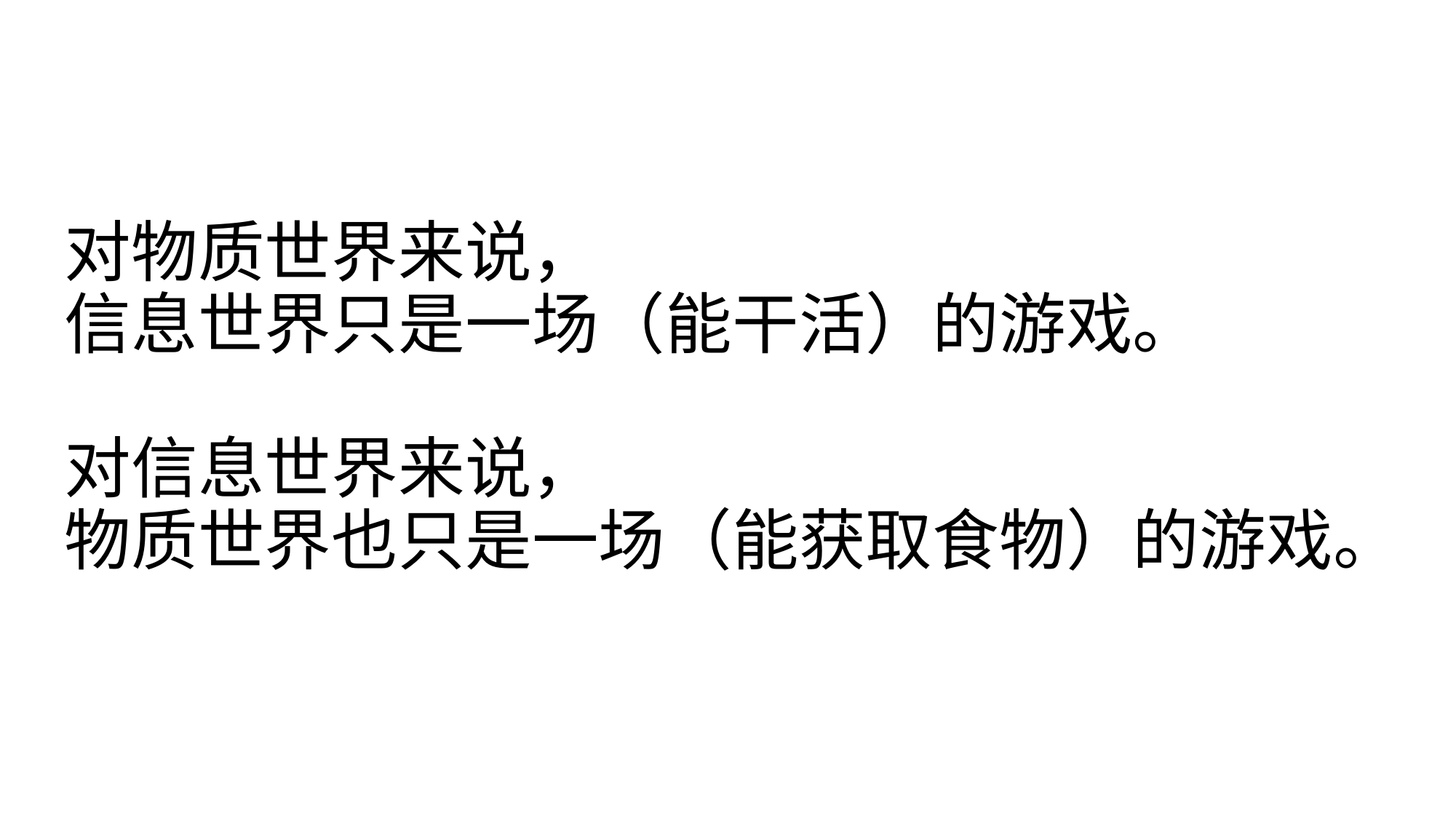

对物质世界来说，
信息世界只是一场（能干活）的游戏。

对信息世界来说，
物质世界也只是一场（能获取食物）的游戏。